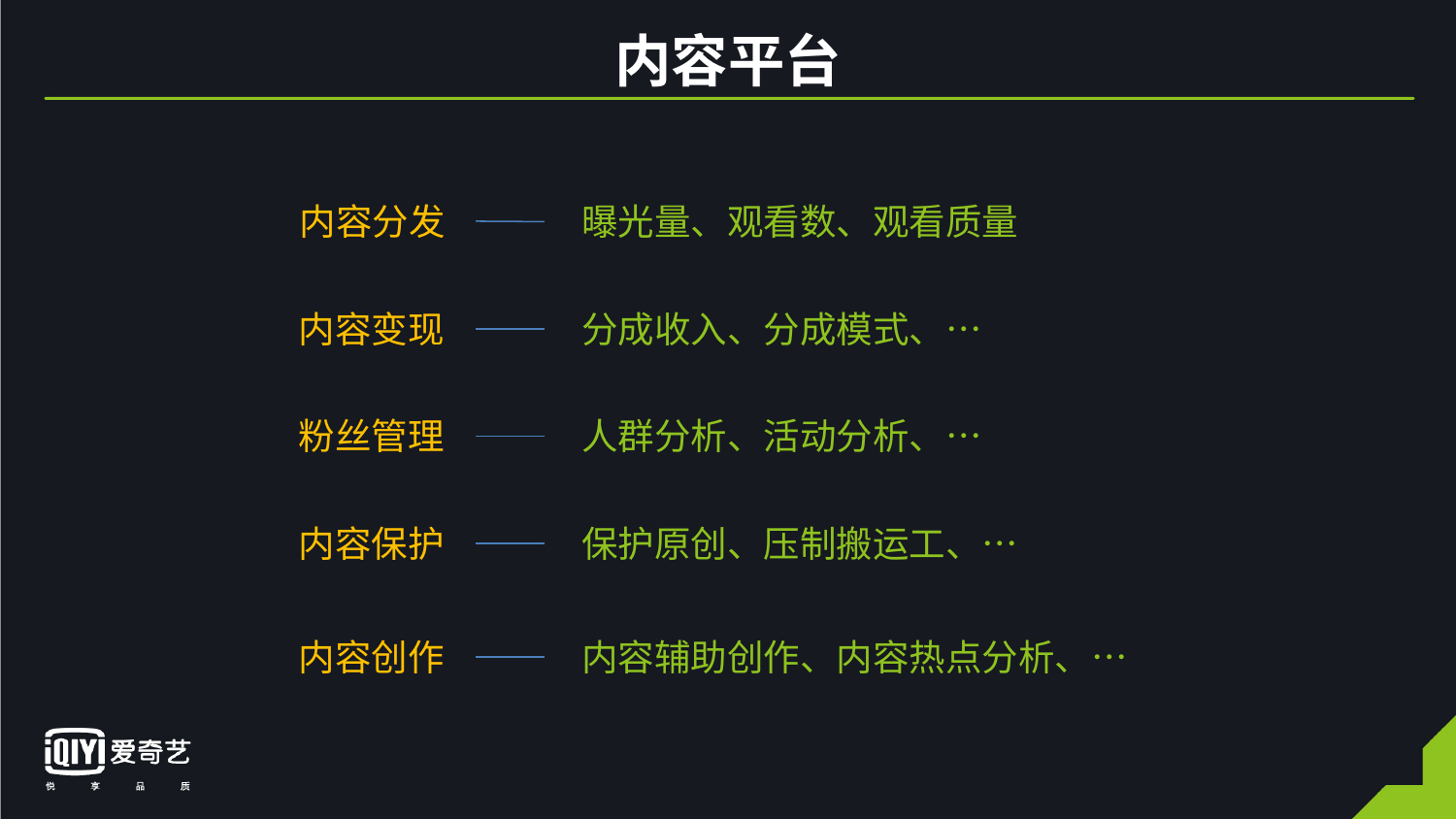

# 内容平台
内容分发
曝光量、观看数、观看质量
内容变现
分成收入、分成模式、…
粉丝管理
人群分析、活动分析、…
内容保护
保护原创、压制搬运工、…
内容创作
内容辅助创作、内容热点分析、…